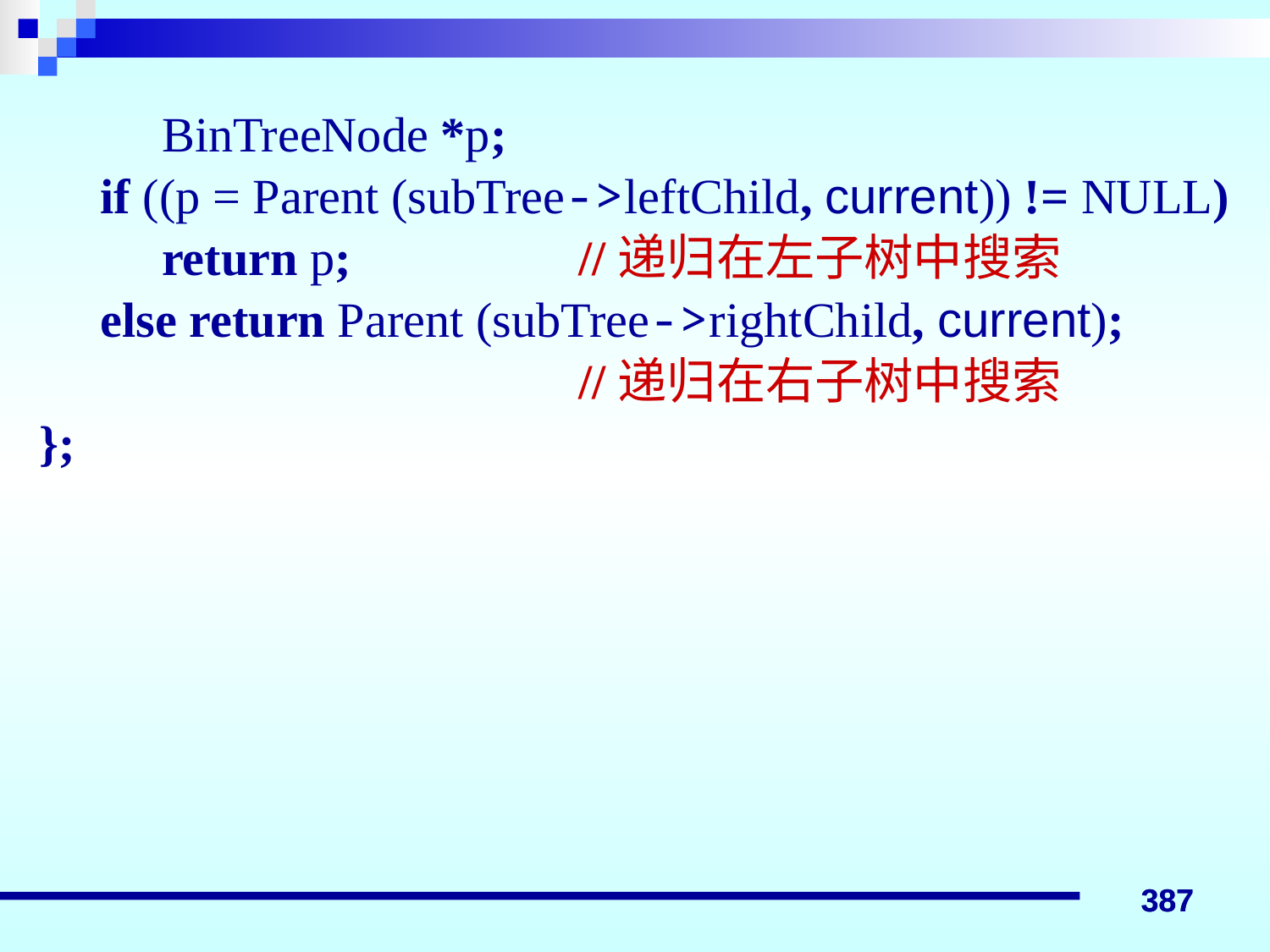

BinTreeNode *p;
     if ((p = Parent (subTree->leftChild, current)) != NULL)
          return p;	         //递归在左子树中搜索
     else return Parent (subTree->rightChild, current);
 				         //递归在右子树中搜索
};
387
387